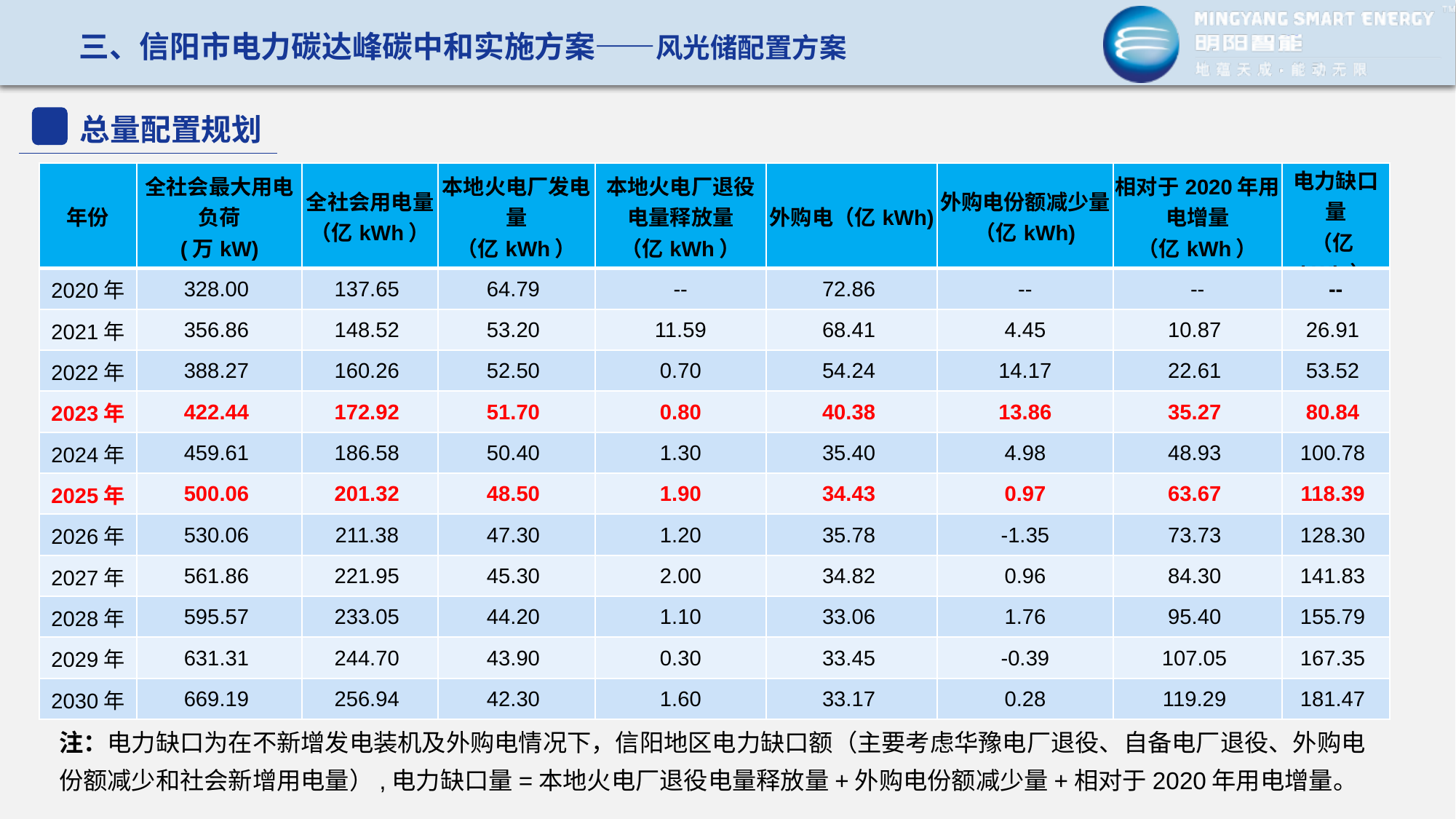

三、信阳市电力碳达峰碳中和实施方案——风光储配置方案
总量配置规划

| 年份 | 全社会最大用电负荷 (万kW) | 全社会用电量 （亿kWh） | 本地火电厂发电量 （亿kWh） | 本地火电厂退役电量释放量 （亿kWh） | 外购电（亿kWh) | 外购电份额减少量（亿kWh) | 相对于2020年用电增量 （亿kWh） | 电力缺口量 （亿kWh） |
| --- | --- | --- | --- | --- | --- | --- | --- | --- |
| 2020年 | 328.00 | 137.65 | 64.79 | -- | 72.86 | -- | -- | -- |
| 2021年 | 356.86 | 148.52 | 53.20 | 11.59 | 68.41 | 4.45 | 10.87 | 26.91 |
| 2022年 | 388.27 | 160.26 | 52.50 | 0.70 | 54.24 | 14.17 | 22.61 | 53.52 |
| 2023年 | 422.44 | 172.92 | 51.70 | 0.80 | 40.38 | 13.86 | 35.27 | 80.84 |
| 2024年 | 459.61 | 186.58 | 50.40 | 1.30 | 35.40 | 4.98 | 48.93 | 100.78 |
| 2025年 | 500.06 | 201.32 | 48.50 | 1.90 | 34.43 | 0.97 | 63.67 | 118.39 |
| 2026年 | 530.06 | 211.38 | 47.30 | 1.20 | 35.78 | -1.35 | 73.73 | 128.30 |
| 2027年 | 561.86 | 221.95 | 45.30 | 2.00 | 34.82 | 0.96 | 84.30 | 141.83 |
| 2028年 | 595.57 | 233.05 | 44.20 | 1.10 | 33.06 | 1.76 | 95.40 | 155.79 |
| 2029年 | 631.31 | 244.70 | 43.90 | 0.30 | 33.45 | -0.39 | 107.05 | 167.35 |
| 2030年 | 669.19 | 256.94 | 42.30 | 1.60 | 33.17 | 0.28 | 119.29 | 181.47 |
注：电力缺口为在不新增发电装机及外购电情况下，信阳地区电力缺口额（主要考虑华豫电厂退役、自备电厂退役、外购电份额减少和社会新增用电量）,电力缺口量=本地火电厂退役电量释放量+外购电份额减少量+相对于2020年用电增量。